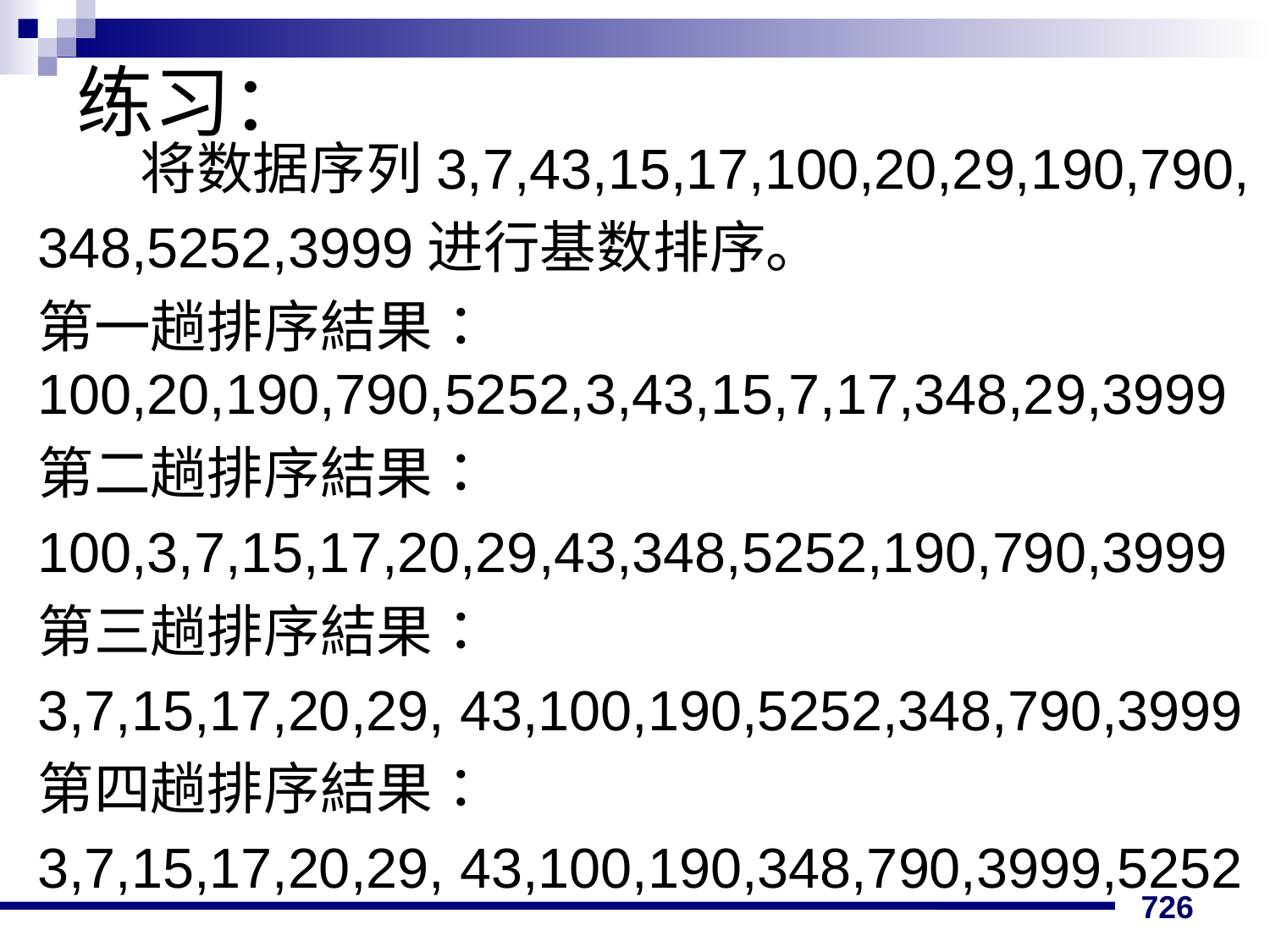

# 练习：
       将数据序列3,7,43,15,17,100,20,29,190,790,
348,5252,3999进行基数排序。
第一趟排序結果：100,20,190,790,5252,3,43,15,7,17,348,29,3999
第二趟排序結果：
100,3,7,15,17,20,29,43,348,5252,190,790,3999
第三趟排序結果：
3,7,15,17,20,29, 43,100,190,5252,348,790,3999
第四趟排序結果：
3,7,15,17,20,29, 43,100,190,348,790,3999,5252

726